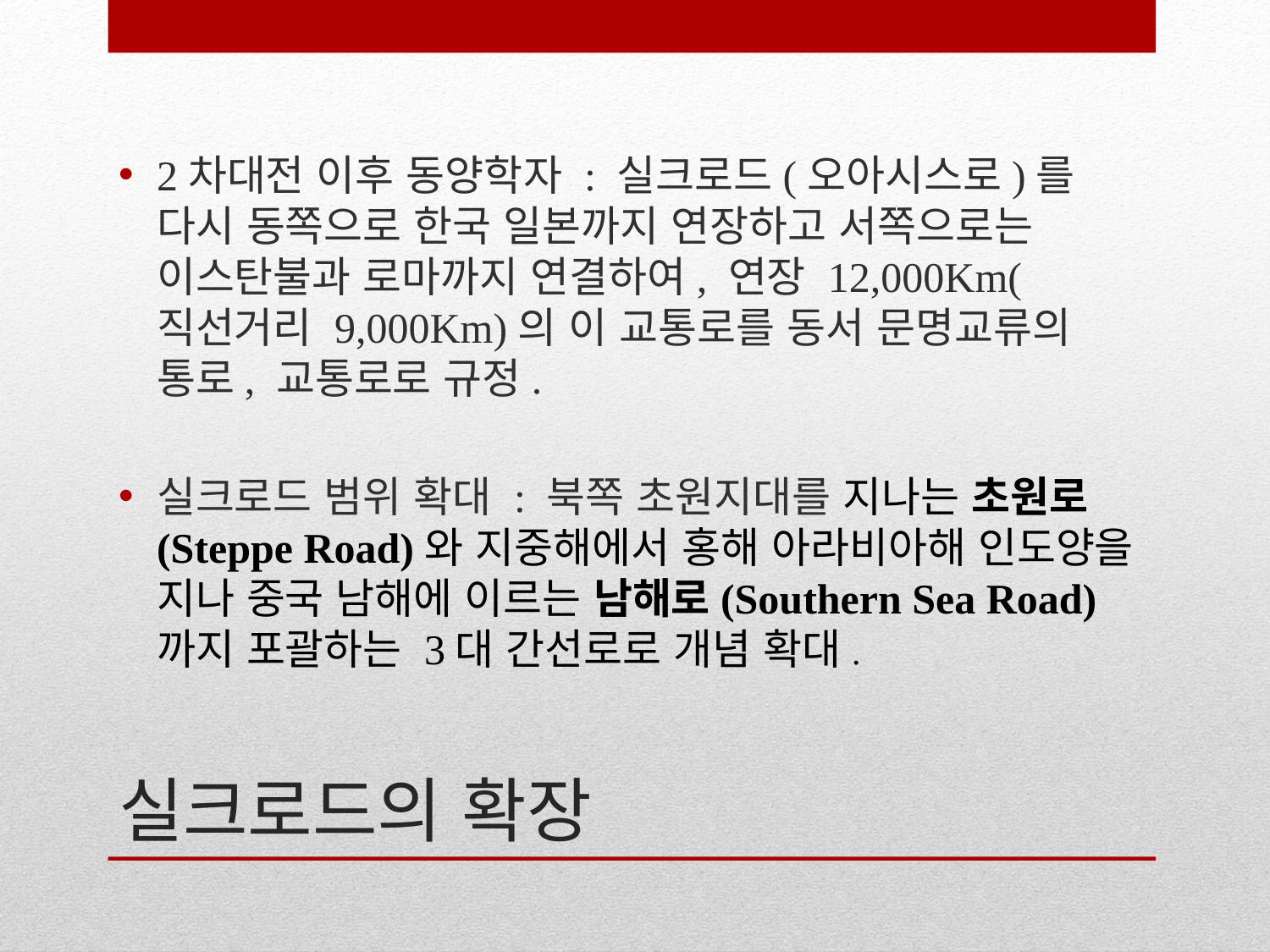

2차대전 이후 동양학자 : 실크로드(오아시스로)를 다시 동쪽으로 한국 일본까지 연장하고 서쪽으로는 이스탄불과 로마까지 연결하여, 연장 12,000Km(직선거리 9,000Km)의 이 교통로를 동서 문명교류의 통로, 교통로로 규정.

실크로드 범위 확대 : 북쪽 초원지대를 지나는 초원로(Steppe Road)와 지중해에서 홍해 아라비아해 인도양을 지나 중국 남해에 이르는 남해로(Southern Sea Road)까지 포괄하는 3대 간선로로 개념 확대.
# 실크로드의 확장